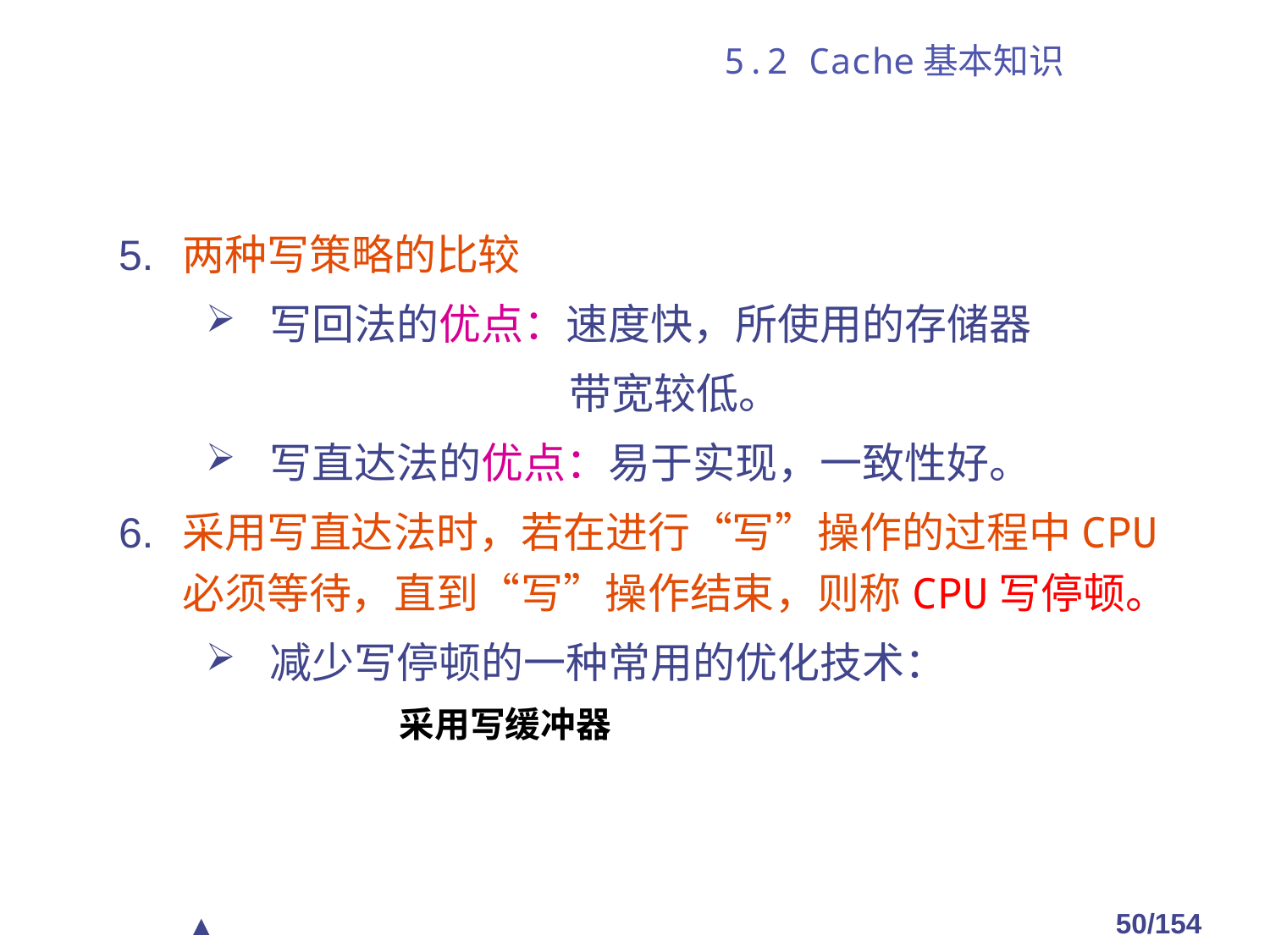

# 5.2 Cache基本知识
两种写策略的比较
写回法的优点：速度快，所使用的存储器
　　　　　　　　　带宽较低。
写直达法的优点：易于实现，一致性好。
采用写直达法时，若在进行“写”操作的过程中CPU必须等待，直到“写”操作结束，则称CPU写停顿。
减少写停顿的一种常用的优化技术：
　　　采用写缓冲器